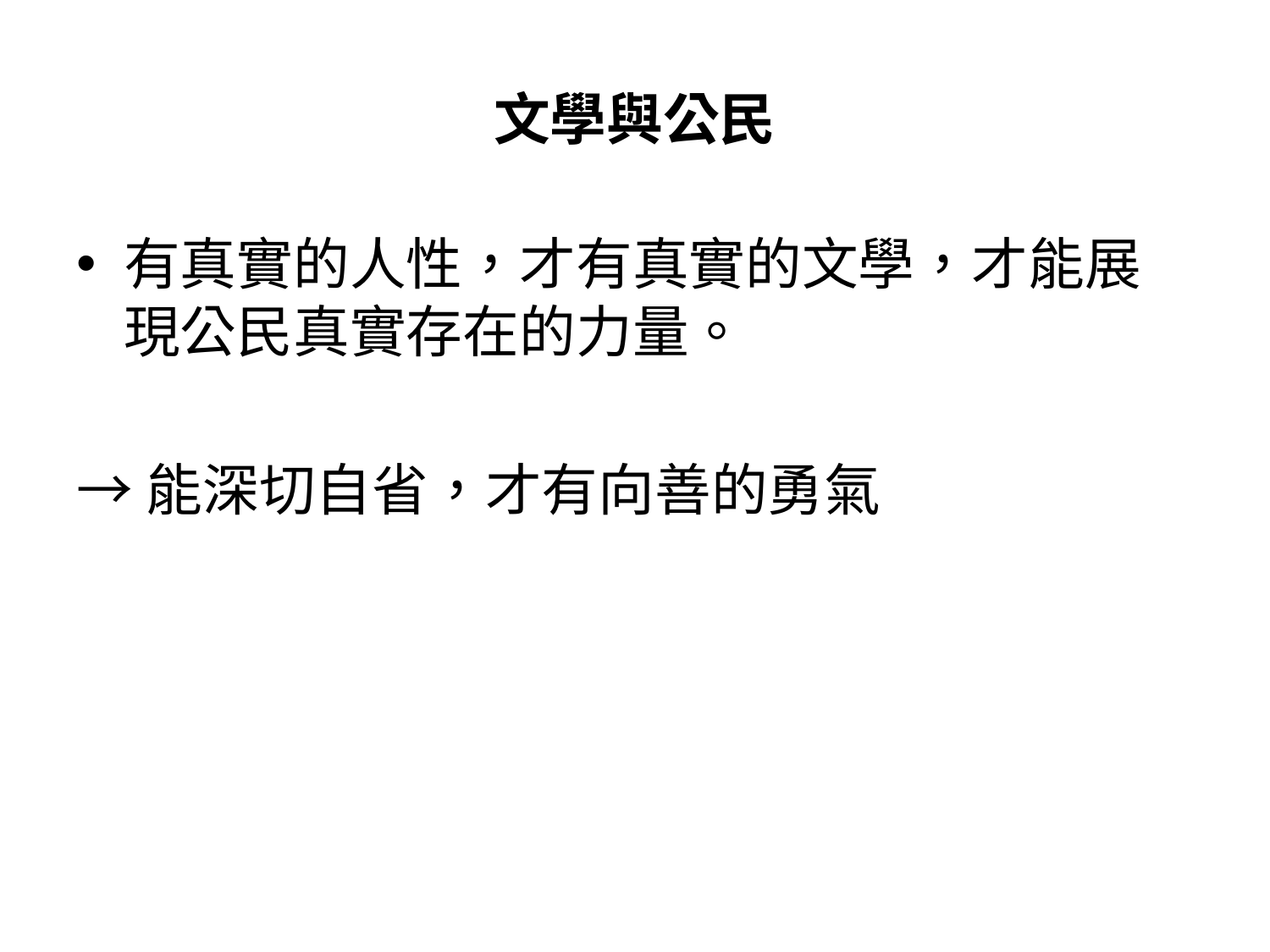

# 文學與公民
有真實的人性，才有真實的文學，才能展現公民真實存在的力量。

→能深切自省，才有向善的勇氣